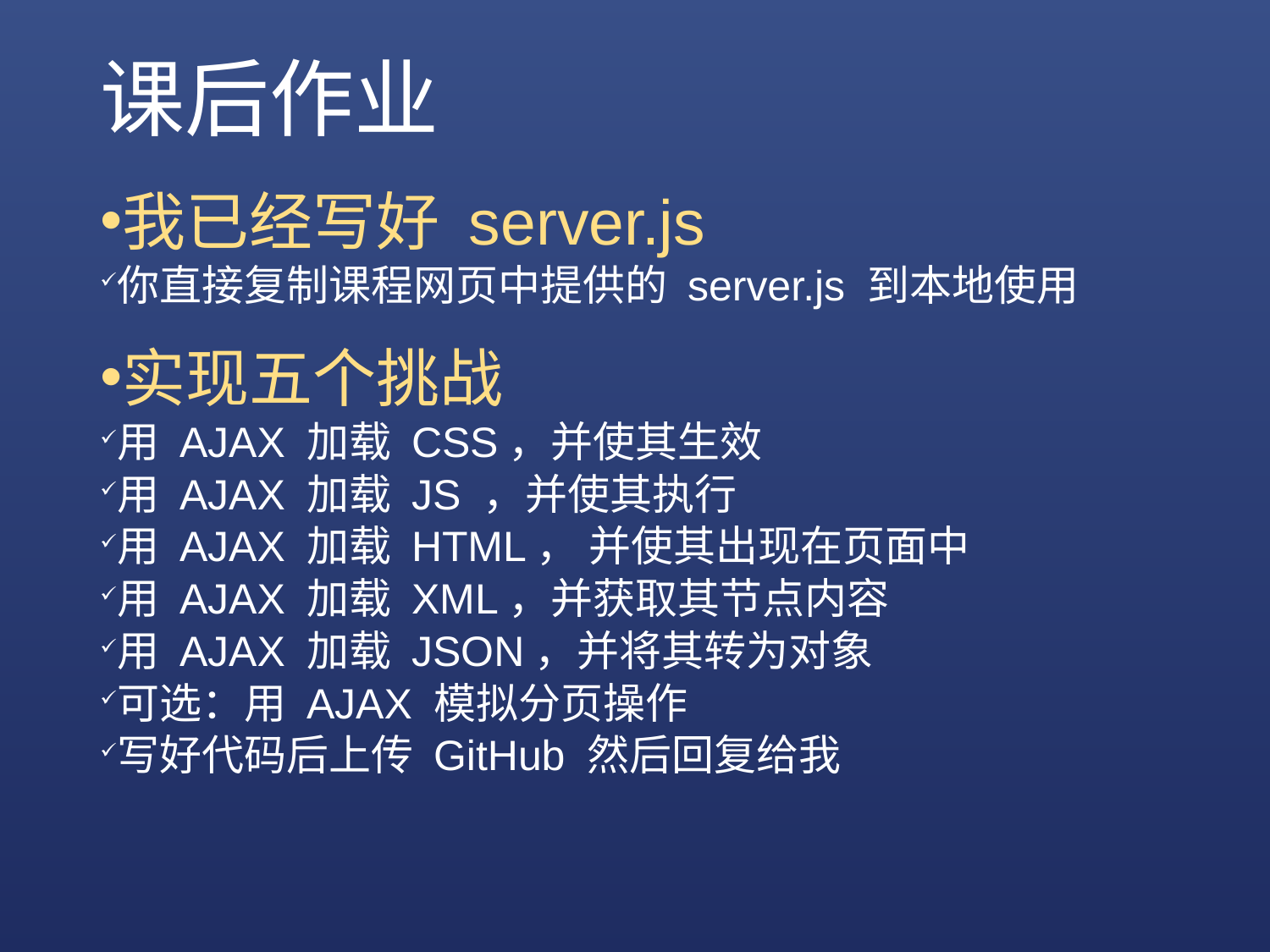

# 课后作业
我已经写好 server.js
你直接复制课程网页中提供的 server.js 到本地使用
实现五个挑战
用 AJAX 加载 CSS，并使其生效
用 AJAX 加载 JS ，并使其执行
用 AJAX 加载 HTML， 并使其出现在页面中
用 AJAX 加载 XML，并获取其节点内容
用 AJAX 加载 JSON，并将其转为对象
可选：用 AJAX 模拟分页操作
写好代码后上传 GitHub 然后回复给我